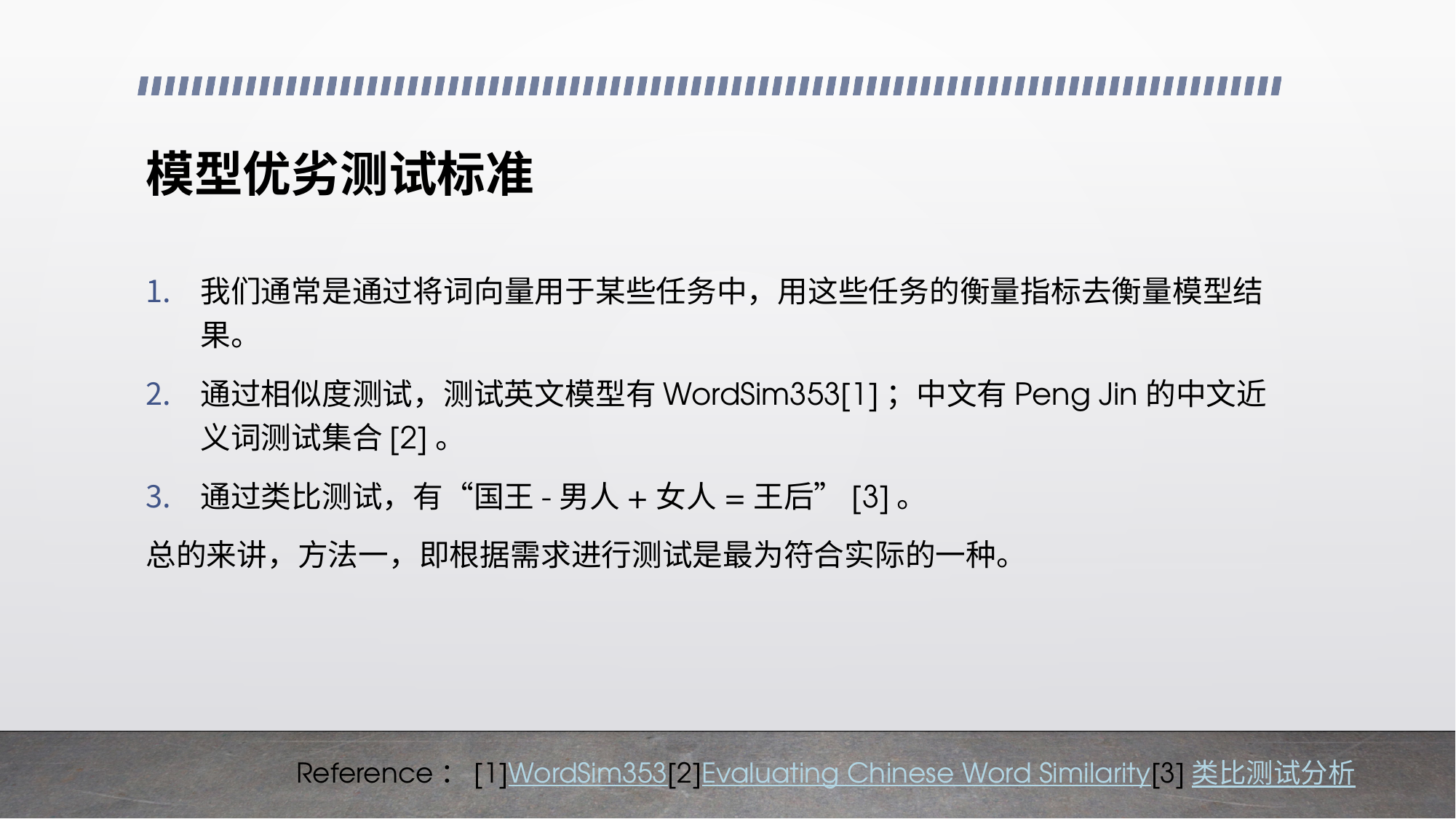

# 模型优劣测试标准
我们通常是通过将词向量用于某些任务中，用这些任务的衡量指标去衡量模型结果。
通过相似度测试，测试英文模型有WordSim353[1]；中文有Peng Jin的中文近义词测试集合[2]。
通过类比测试，有“国王-男人+女人=王后”[3]。
总的来讲，方法一，即根据需求进行测试是最为符合实际的一种。
Reference：[1]WordSim353[2]Evaluating Chinese Word Similarity[3]类比测试分析